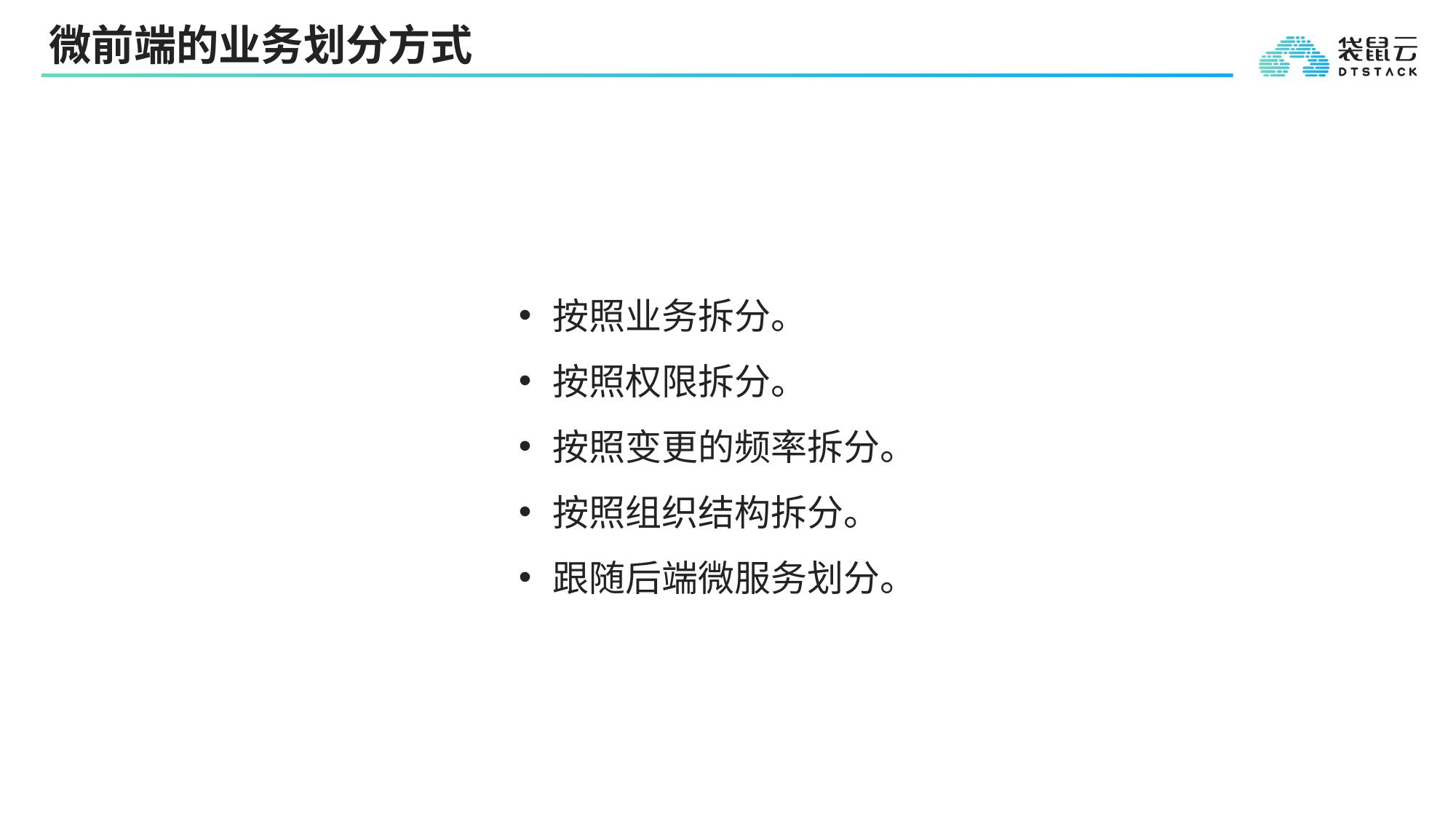

# 微前端的业务划分方式
按照业务拆分。
按照权限拆分。
按照变更的频率拆分。
按照组织结构拆分。
跟随后端微服务划分。